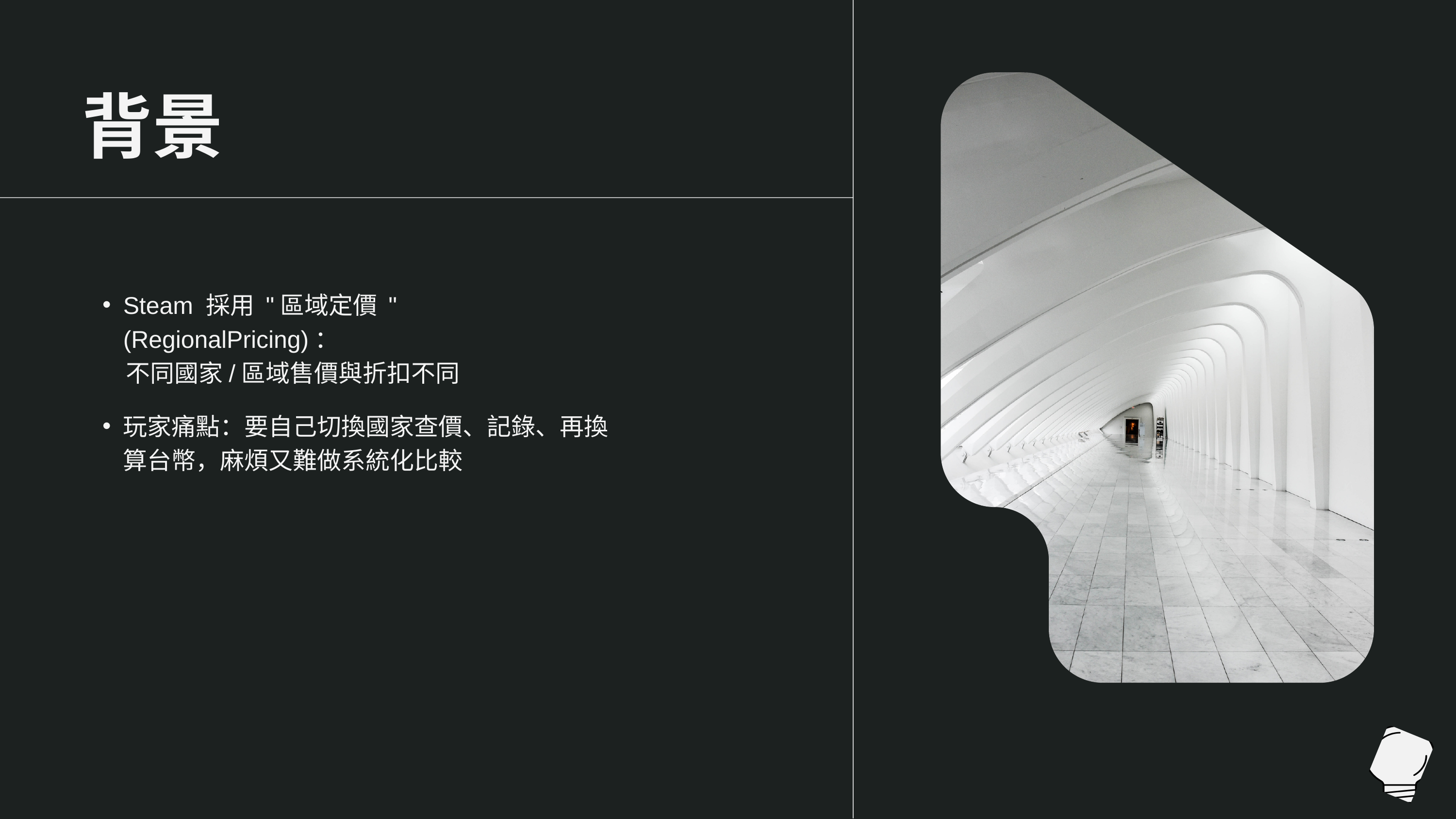

背景

Steam 採用 "區域定價 "  (RegionalPricing)：
       不同國家/區域售價與折扣不同

玩家痛點：要自己切換國家查價、記錄、再換算台幣，麻煩又難做系統化比較